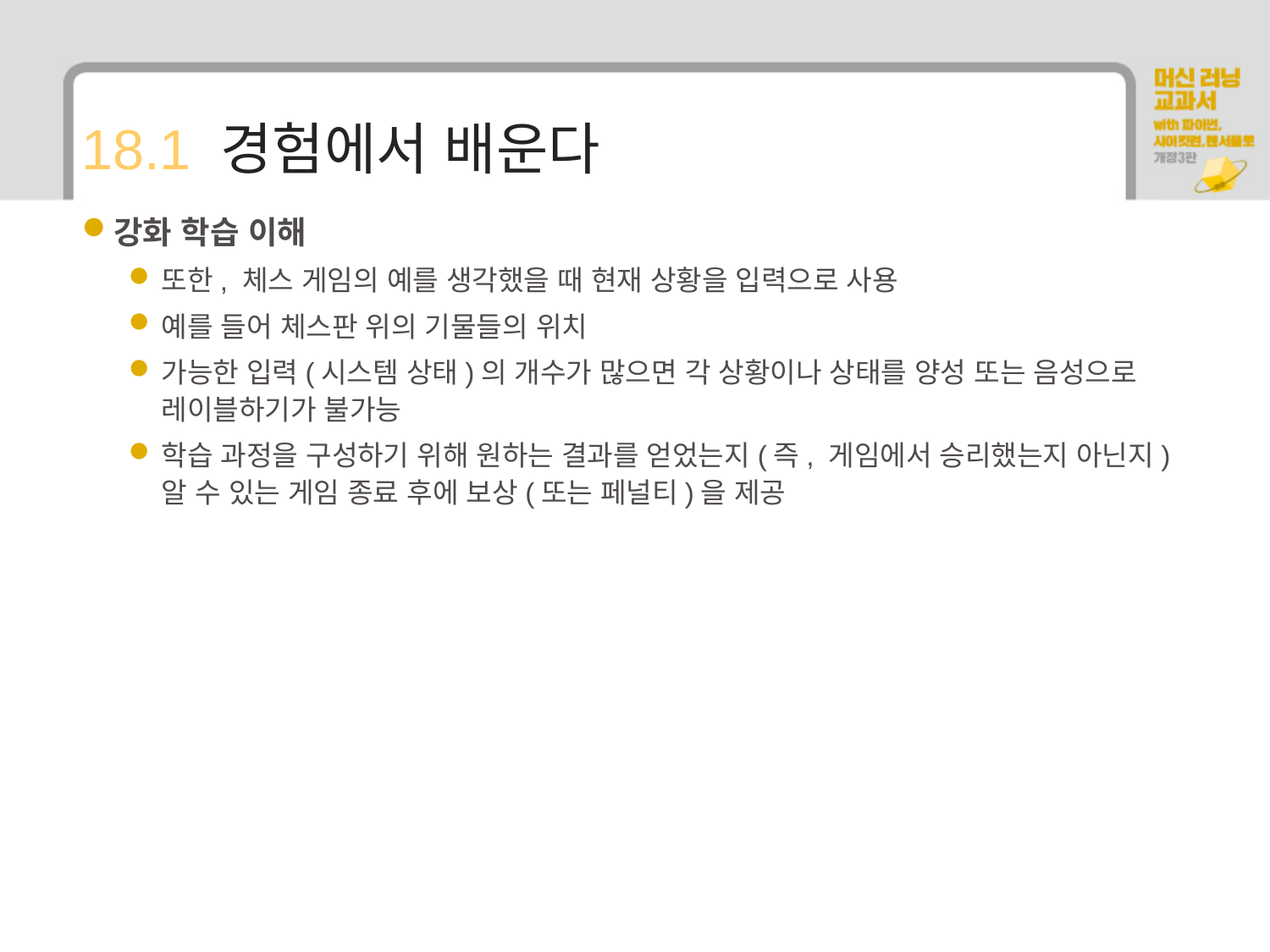

# 18.1 경험에서 배운다
강화 학습 이해
또한, 체스 게임의 예를 생각했을 때 현재 상황을 입력으로 사용
예를 들어 체스판 위의 기물들의 위치
가능한 입력(시스템 상태)의 개수가 많으면 각 상황이나 상태를 양성 또는 음성으로 레이블하기가 불가능
학습 과정을 구성하기 위해 원하는 결과를 얻었는지(즉, 게임에서 승리했는지 아닌지) 알 수 있는 게임 종료 후에 보상(또는 페널티)을 제공